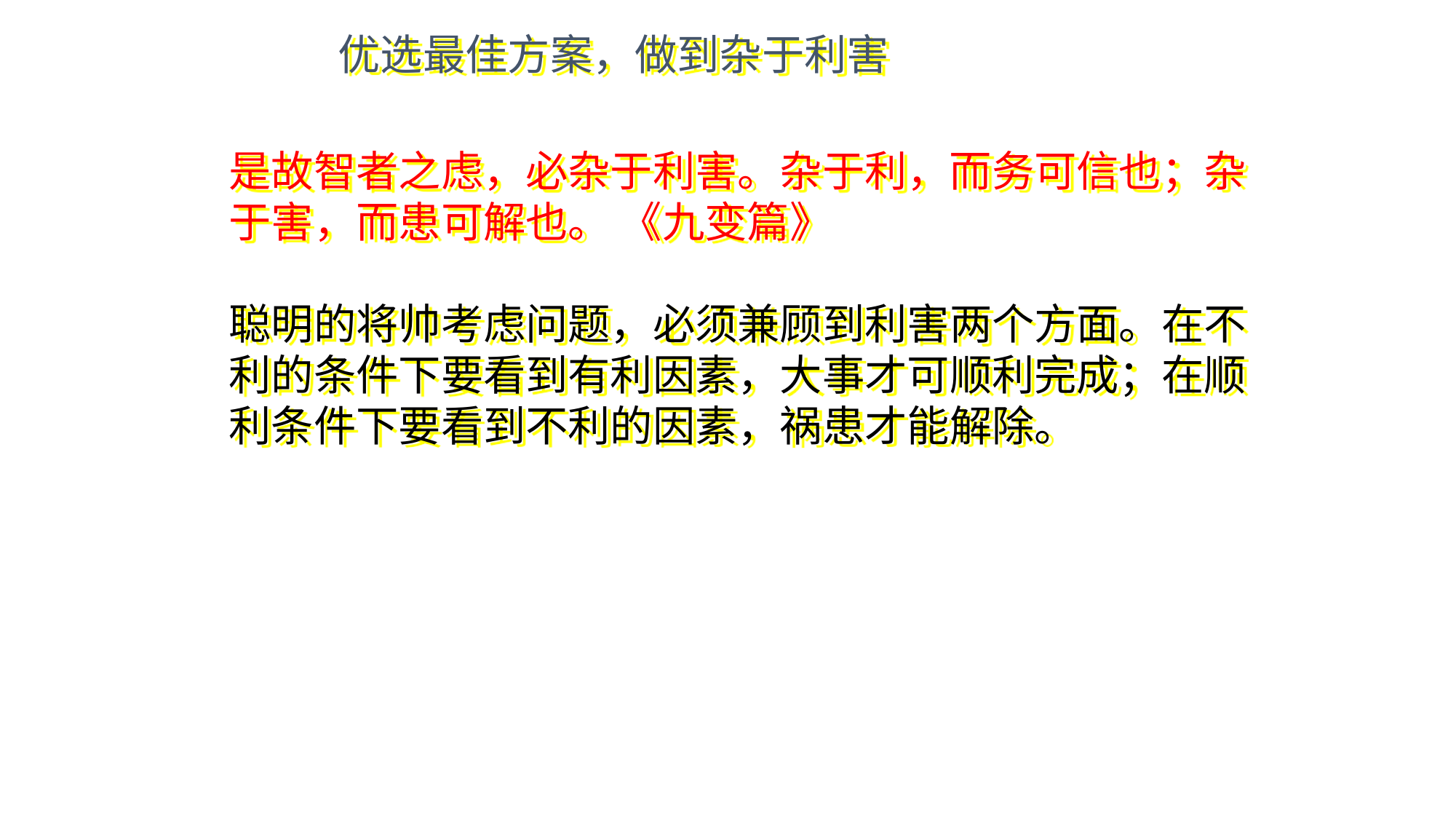

优选最佳方案，做到杂于利害

是故智者之虑，必杂于利害。杂于利，而务可信也；杂于害，而患可解也。 《九变篇》

聪明的将帅考虑问题，必须兼顾到利害两个方面。在不利的条件下要看到有利因素，大事才可顺利完成；在顺利条件下要看到不利的因素，祸患才能解除。